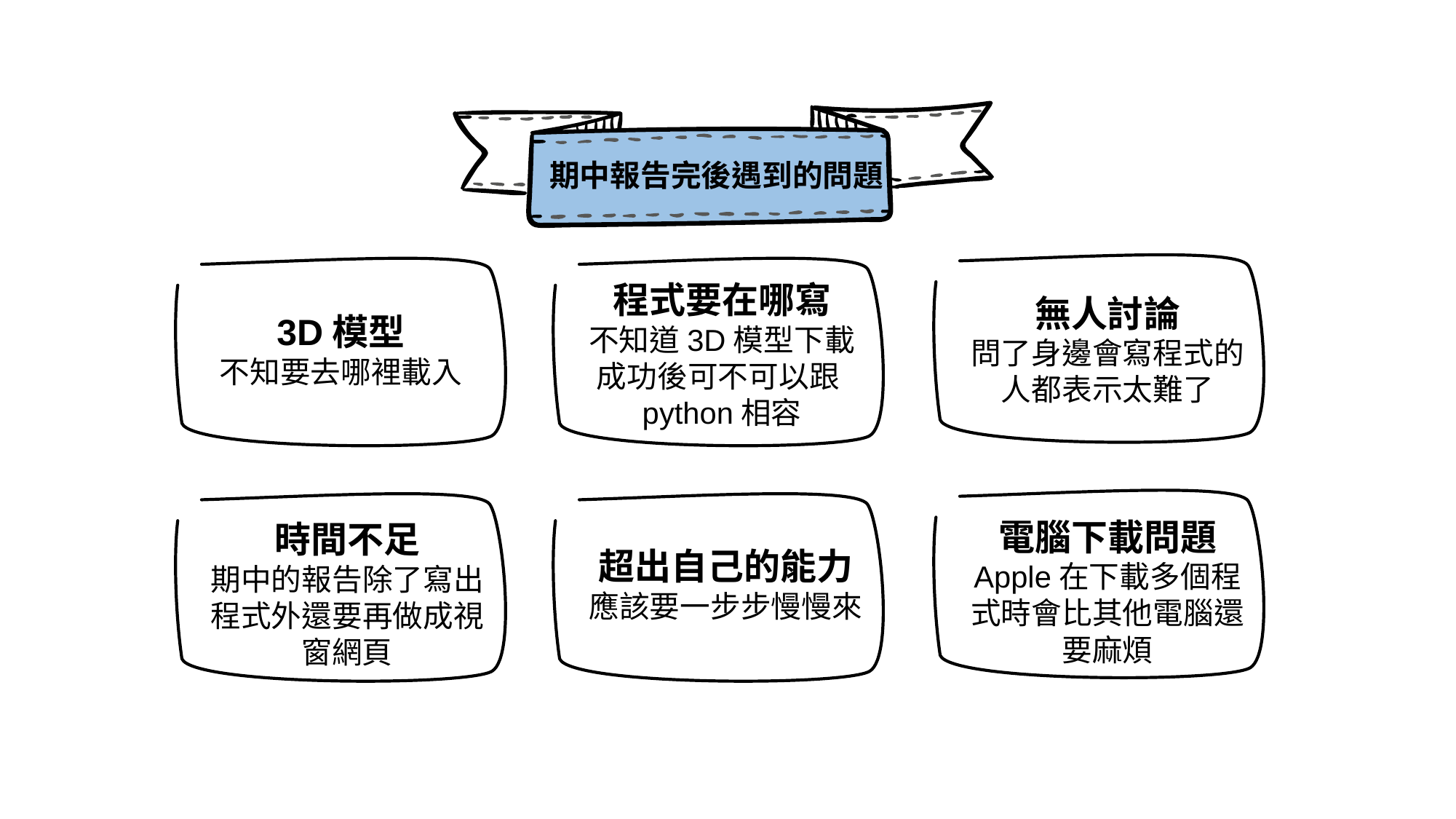

期中報告完後遇到的問題

程式要在哪寫
不知道3D模型下載成功後可不可以跟python相容
無人討論
問了身邊會寫程式的人都表示太難了
3D模型
不知要去哪裡載入

電腦下載問題
Apple在下載多個程式時會比其他電腦還要麻煩
時間不足
期中的報告除了寫出程式外還要再做成視窗網頁
超出自己的能力
應該要一步步慢慢來